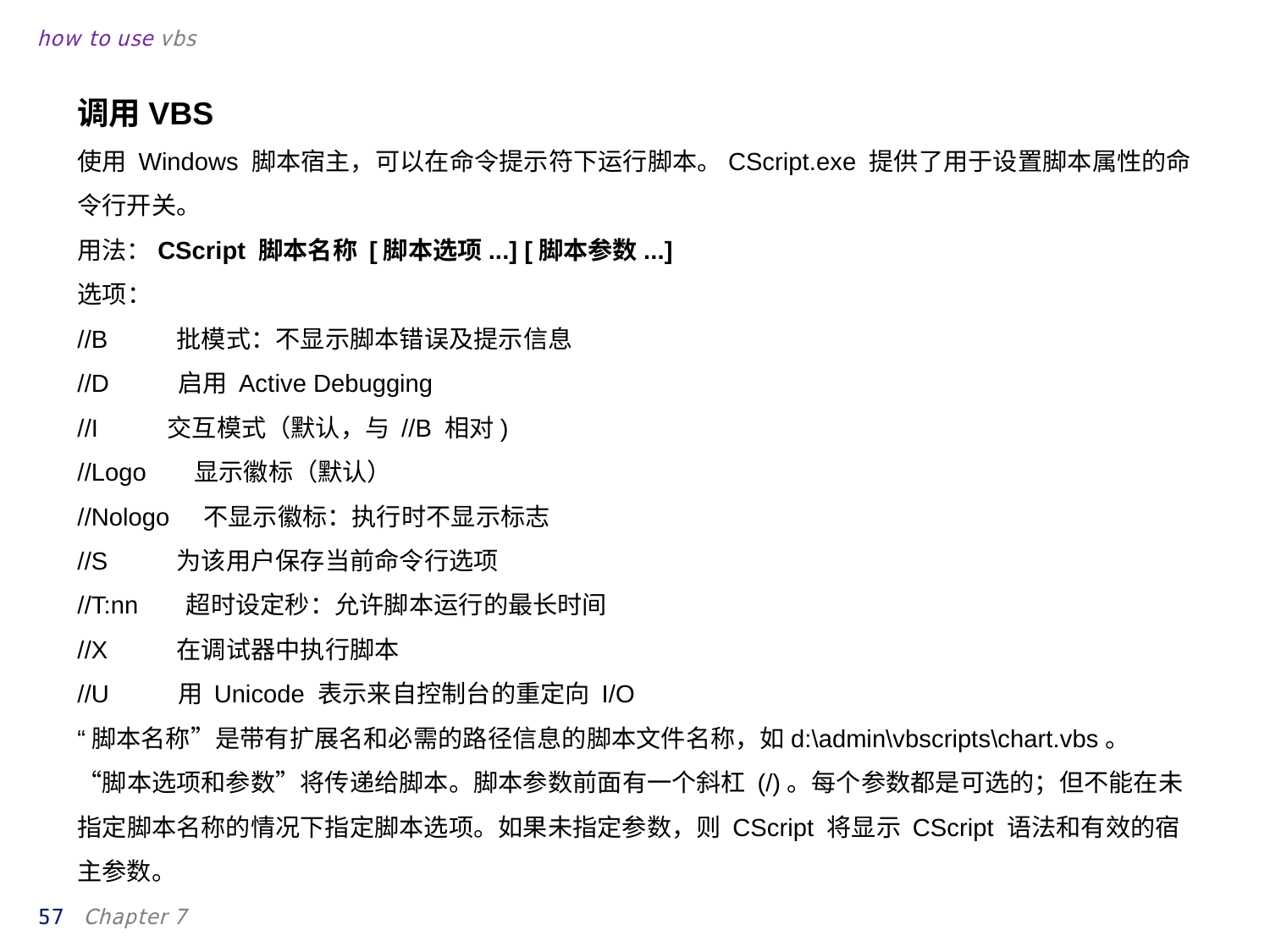

how to use vbs
调用VBS
使用 Windows 脚本宿主，可以在命令提示符下运行脚本。CScript.exe 提供了用于设置脚本属性的命令行开关。
用法：CScript 脚本名称 [脚本选项...] [脚本参数...]
选项：
//B         批模式：不显示脚本错误及提示信息
//D         启用 Active Debugging
//I         交互模式（默认，与 //B 相对)
//Logo      显示徽标（默认）
//Nologo    不显示徽标：执行时不显示标志
//S         为该用户保存当前命令行选项
//T:nn      超时设定秒：允许脚本运行的最长时间
//X         在调试器中执行脚本
//U         用 Unicode 表示来自控制台的重定向 I/O
“脚本名称”是带有扩展名和必需的路径信息的脚本文件名称，如d:\admin\vbscripts\chart.vbs。
“脚本选项和参数”将传递给脚本。脚本参数前面有一个斜杠 (/)。每个参数都是可选的；但不能在未
指定脚本名称的情况下指定脚本选项。如果未指定参数，则 CScript 将显示 CScript 语法和有效的宿
主参数。
57   Chapter 7